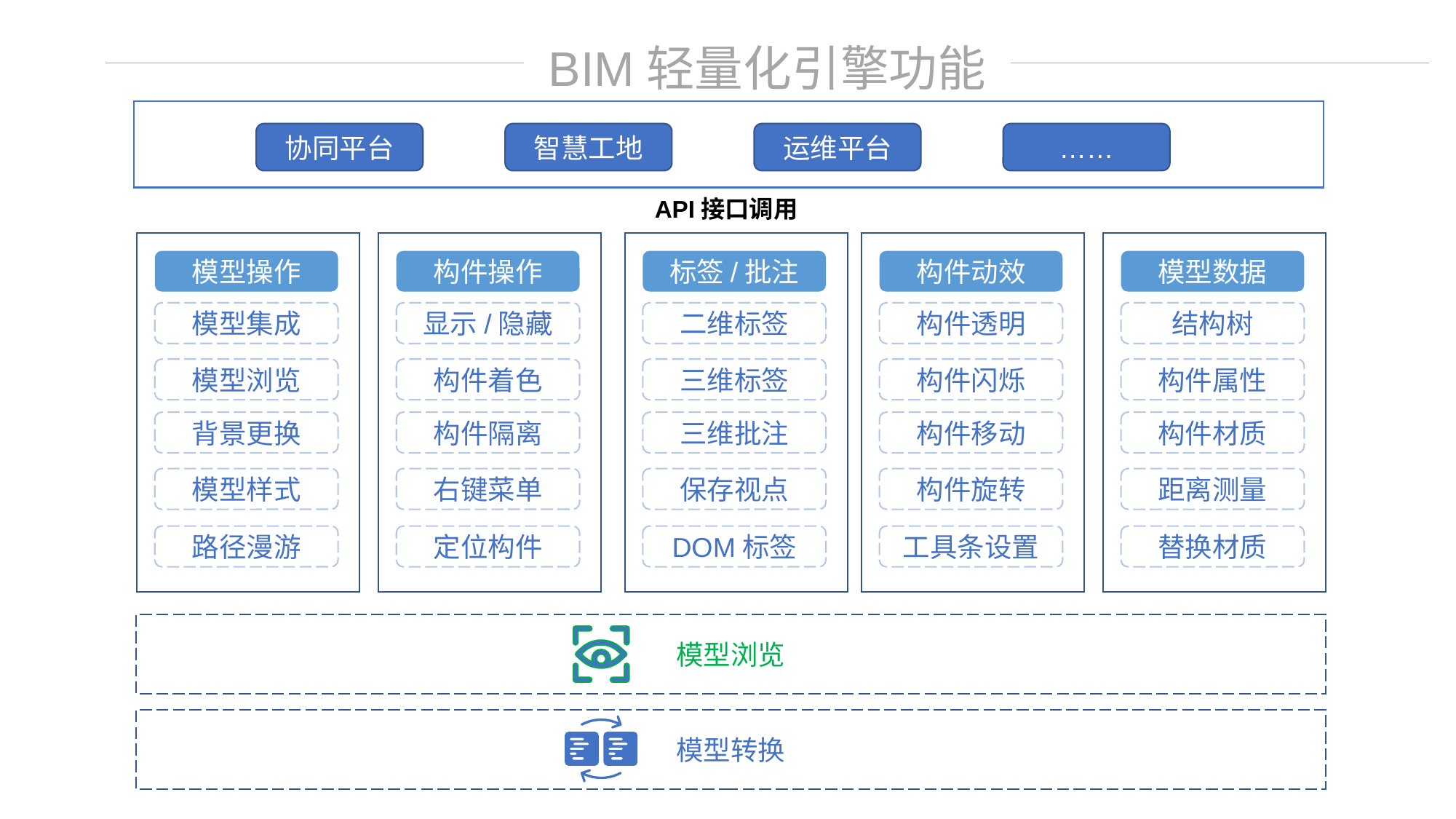

BIM轻量化引擎功能

协同平台
智慧工地
运维平台
……
API接口调用

模型操作
模型集成
模型浏览
背景更换
模型样式
路径漫游

构件操作
显示/隐藏
构件着色
构件隔离
右键菜单
定位构件

标签/批注
二维标签
三维标签
三维批注
保存视点
DOM标签

构件动效
构件透明
构件闪烁
构件移动
构件旋转
工具条设置

模型数据
结构树
构件属性
构件材质
距离测量
替换材质
模型浏览
模型转换